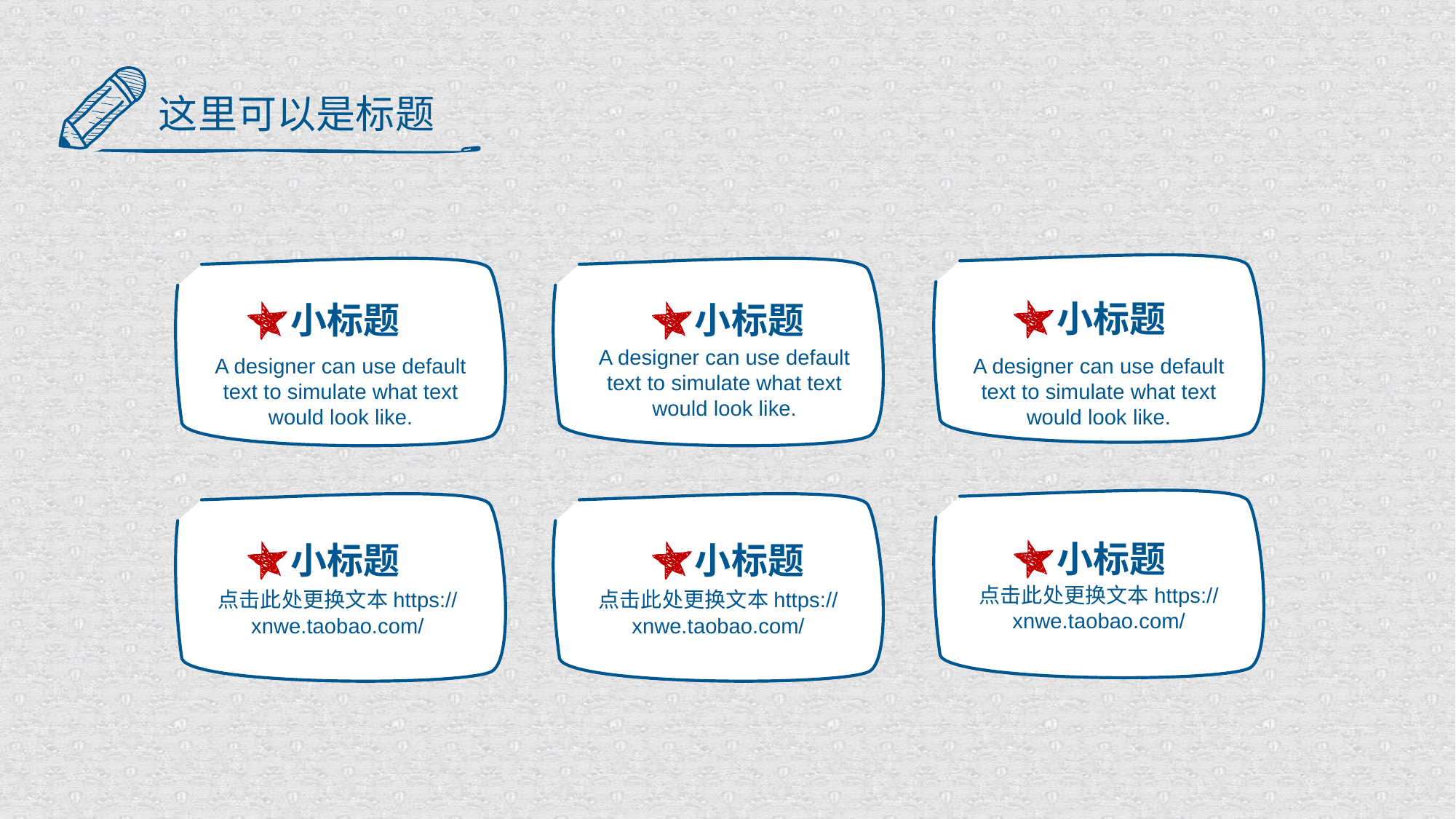

这里可以是标题

小标题
小标题
小标题

A designer can use default text to simulate what text would look like.
A designer can use default text to simulate what text would look like.
A designer can use default text to simulate what text would look like.

小标题
小标题
小标题

点击此处更换文本https://xnwe.taobao.com/
点击此处更换文本https://xnwe.taobao.com/
点击此处更换文本https://xnwe.taobao.com/